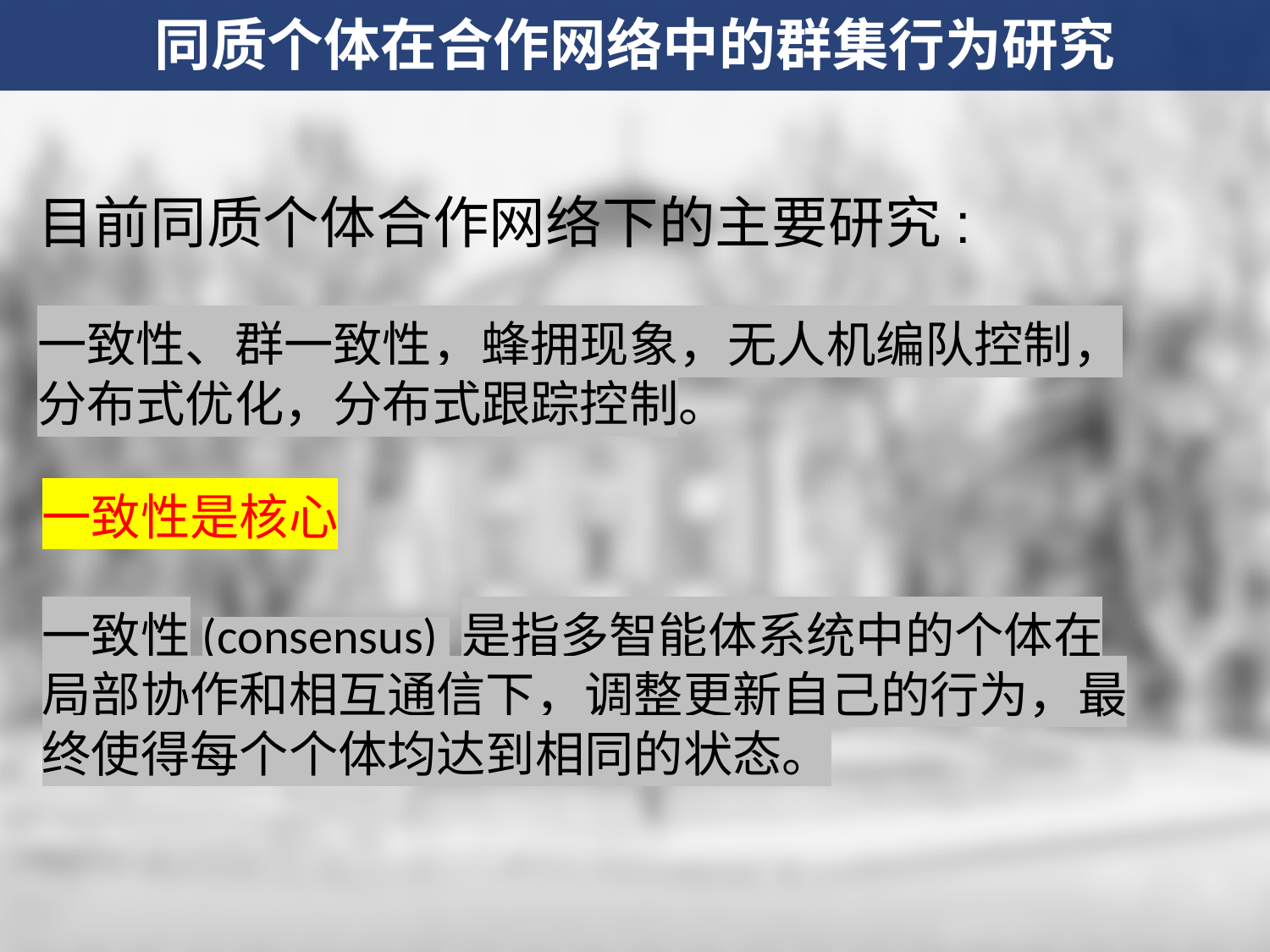

同质个体在合作网络中的群集行为研究
目前同质个体合作网络下的主要研究:

一致性、群一致性，蜂拥现象，无人机编队控制，分布式优化，分布式跟踪控制。

一致性是核心

一致性(consensus) 是指多智能体系统中的个体在局部协作和相互通信下，调整更新自己的行为，最终使得每个个体均达到相同的状态。